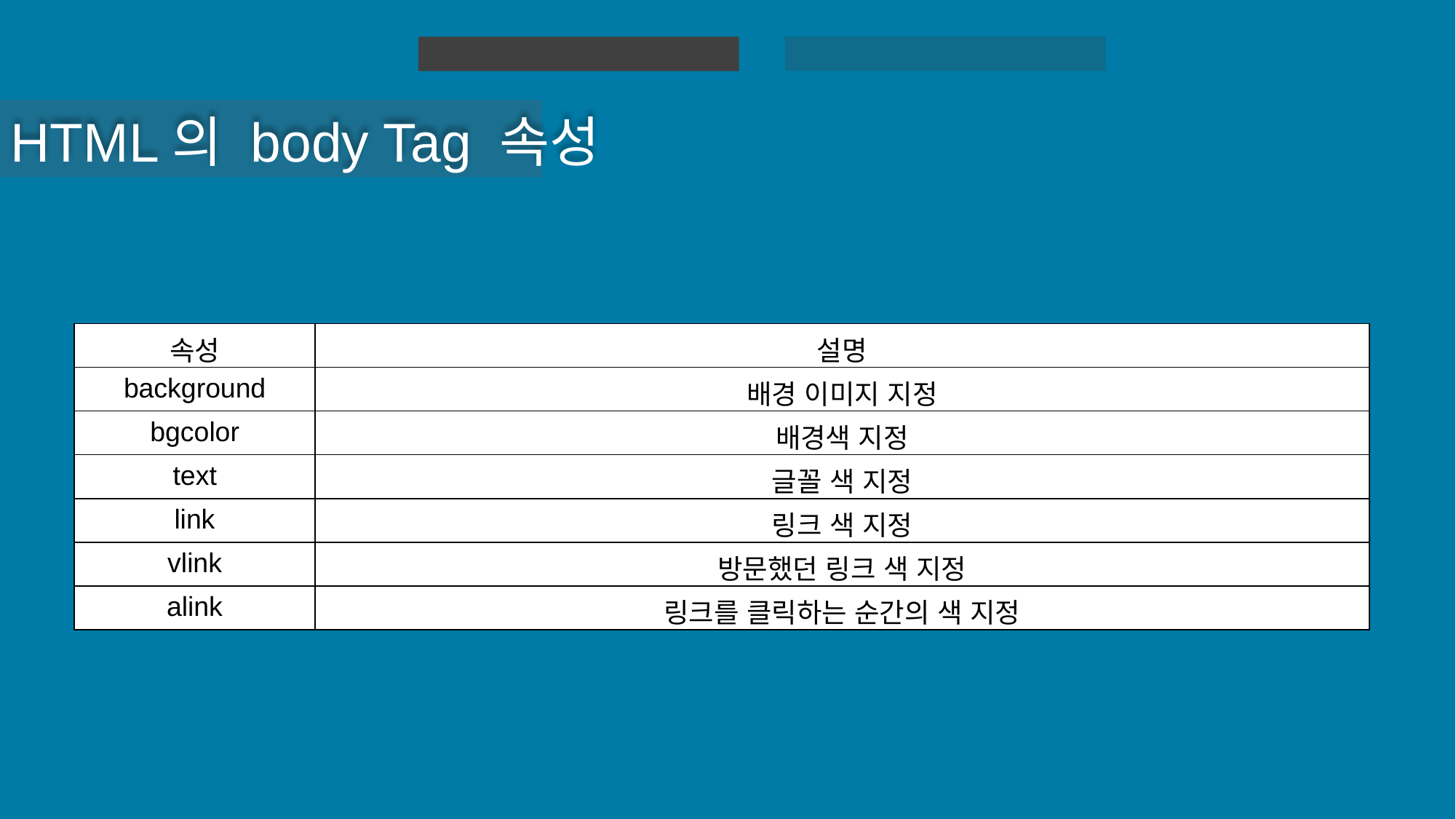

HTML 실습
HTML

HTML의 body Tag 속성
| 속성 | 설명 |
| --- | --- |
| background | 배경 이미지 지정 |
| bgcolor | 배경색 지정 |
| text | 글꼴 색 지정 |
| link | 링크 색 지정 |
| vlink | 방문했던 링크 색 지정 |
| alink | 링크를 클릭하는 순간의 색 지정 |